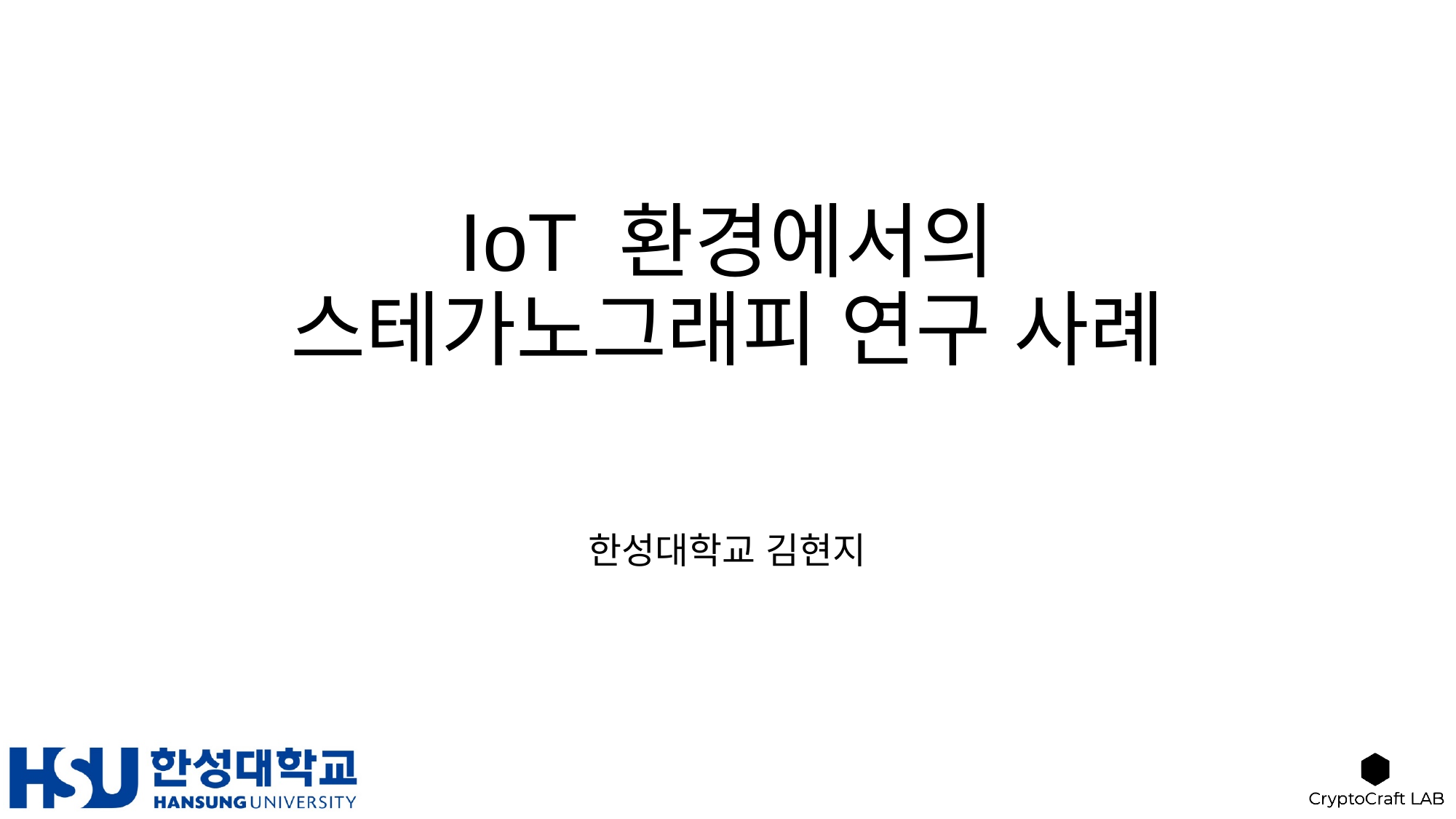

# IoT 환경에서의 스테가노그래피 연구 사례
한성대학교 김현지